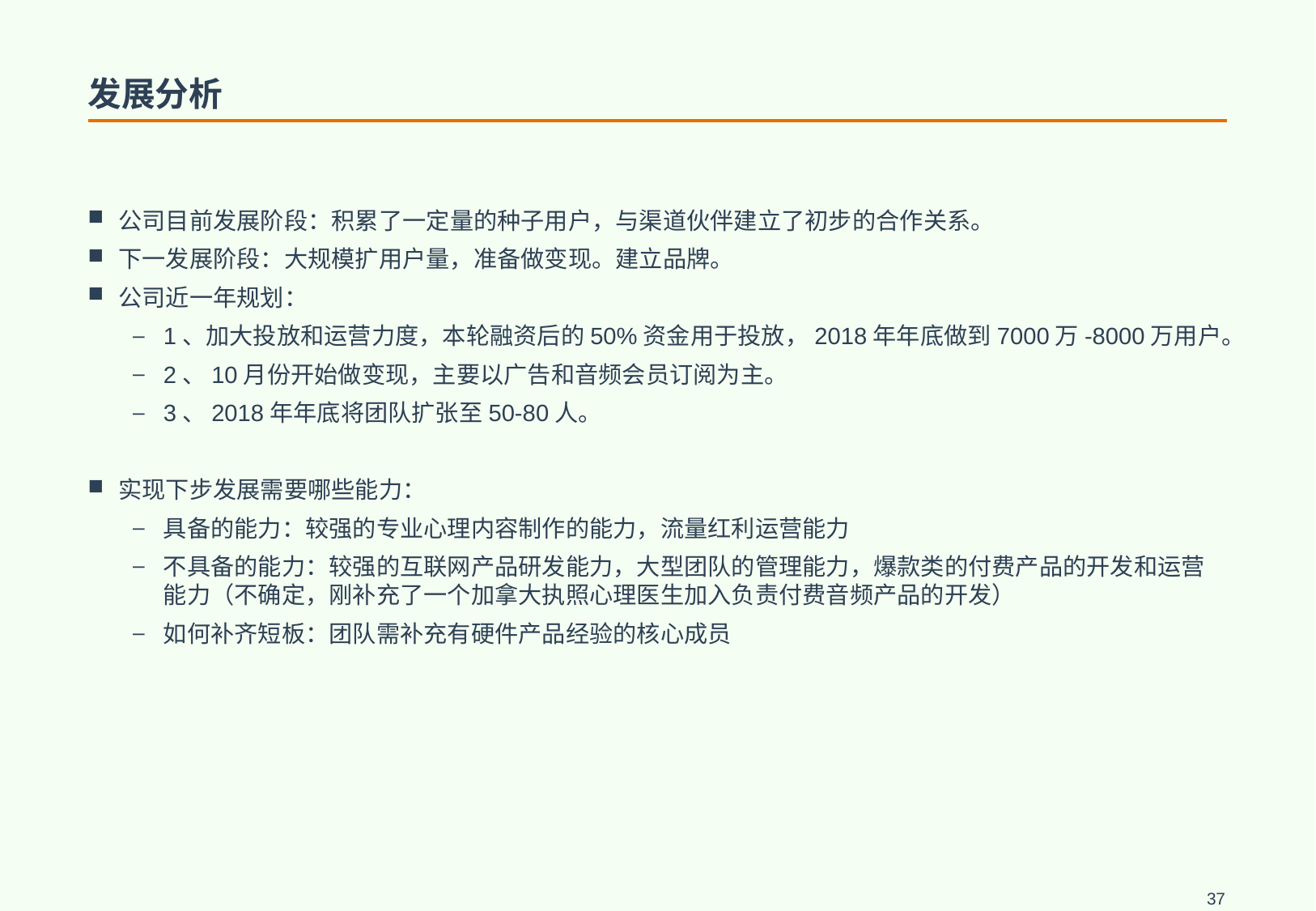

# 发展分析

公司目前发展阶段：积累了一定量的种子用户，与渠道伙伴建立了初步的合作关系。
下一发展阶段：大规模扩用户量，准备做变现。建立品牌。
公司近一年规划：
1、加大投放和运营力度，本轮融资后的50%资金用于投放，2018年年底做到7000万-8000万用户。
2、10月份开始做变现，主要以广告和音频会员订阅为主。
3、2018年年底将团队扩张至50-80人。

实现下步发展需要哪些能力：
具备的能力：较强的专业心理内容制作的能力，流量红利运营能力
不具备的能力：较强的互联网产品研发能力，大型团队的管理能力，爆款类的付费产品的开发和运营能力（不确定，刚补充了一个加拿大执照心理医生加入负责付费音频产品的开发）
如何补齐短板：团队需补充有硬件产品经验的核心成员